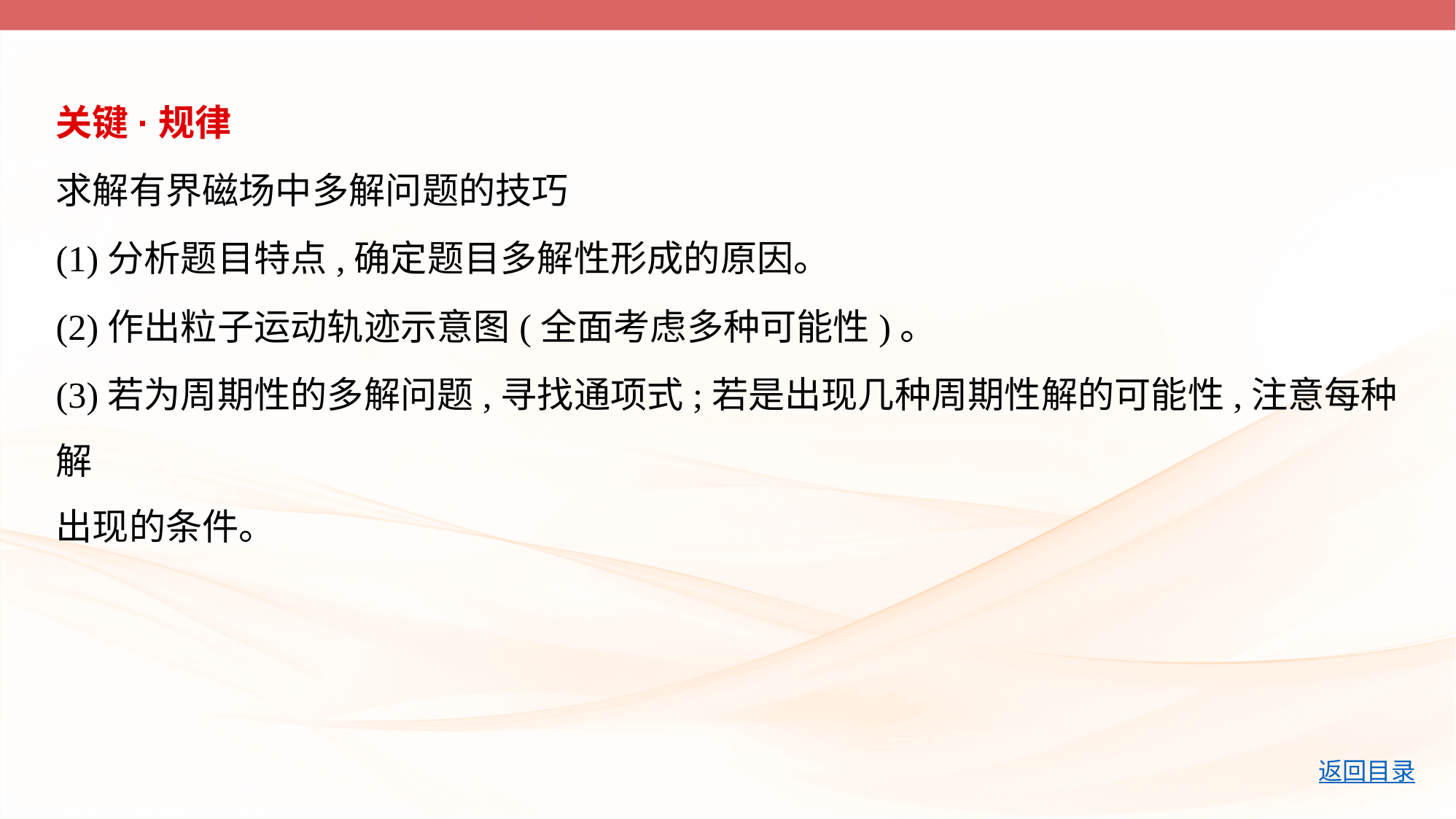

关键·规律
求解有界磁场中多解问题的技巧
(1)分析题目特点,确定题目多解性形成的原因。
(2)作出粒子运动轨迹示意图(全面考虑多种可能性)。
(3)若为周期性的多解问题,寻找通项式;若是出现几种周期性解的可能性,注意每种解
出现的条件。